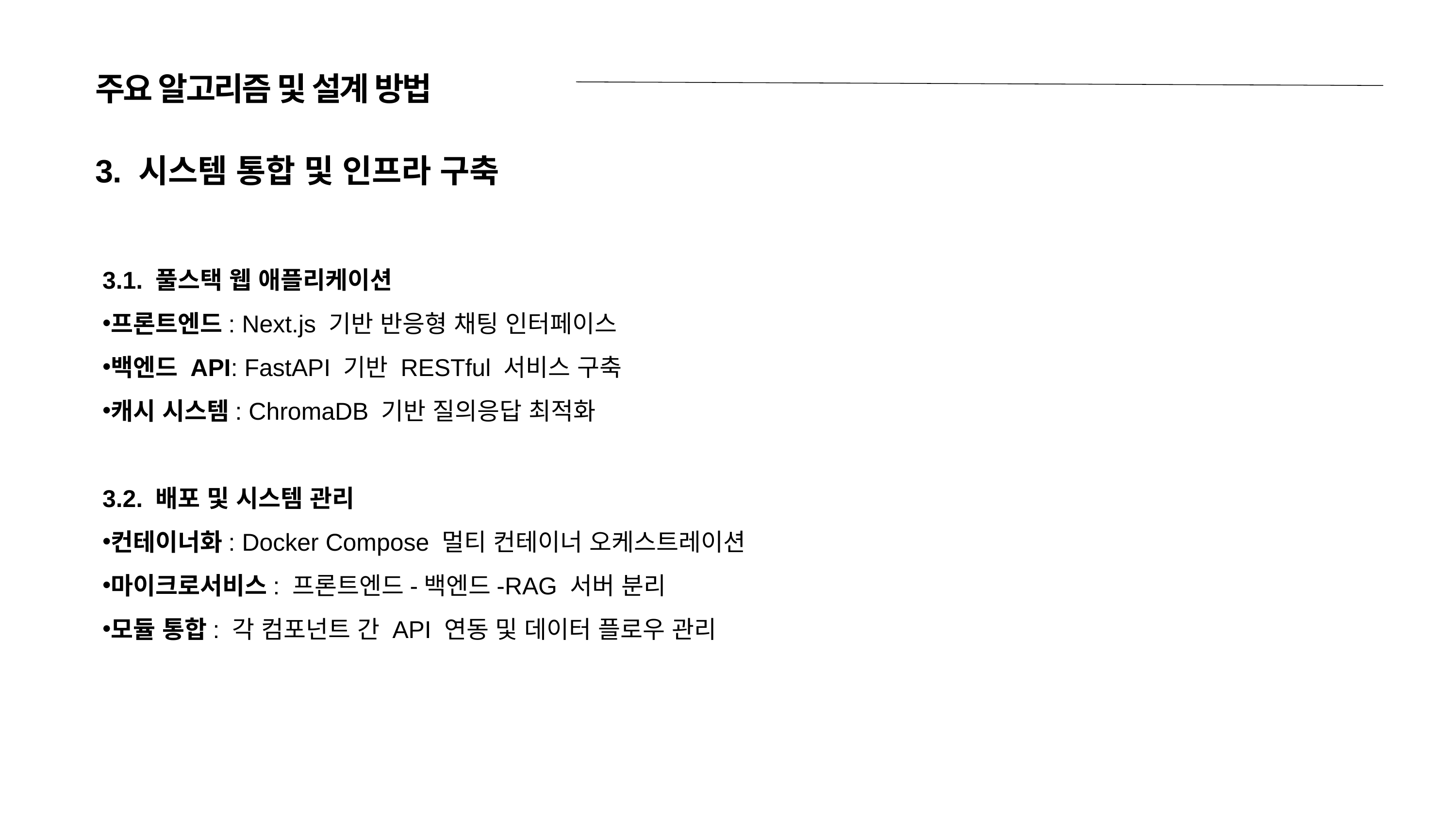

주요 알고리즘 및 설계 방법

3. 시스템 통합 및 인프라 구축
3.1. 풀스택 웹 애플리케이션
프론트엔드: Next.js 기반 반응형 채팅 인터페이스
백엔드 API: FastAPI 기반 RESTful 서비스 구축
캐시 시스템: ChromaDB 기반 질의응답 최적화

3.2. 배포 및 시스템 관리
컨테이너화: Docker Compose 멀티 컨테이너 오케스트레이션
마이크로서비스: 프론트엔드-백엔드-RAG 서버 분리
모듈 통합: 각 컴포넌트 간 API 연동 및 데이터 플로우 관리